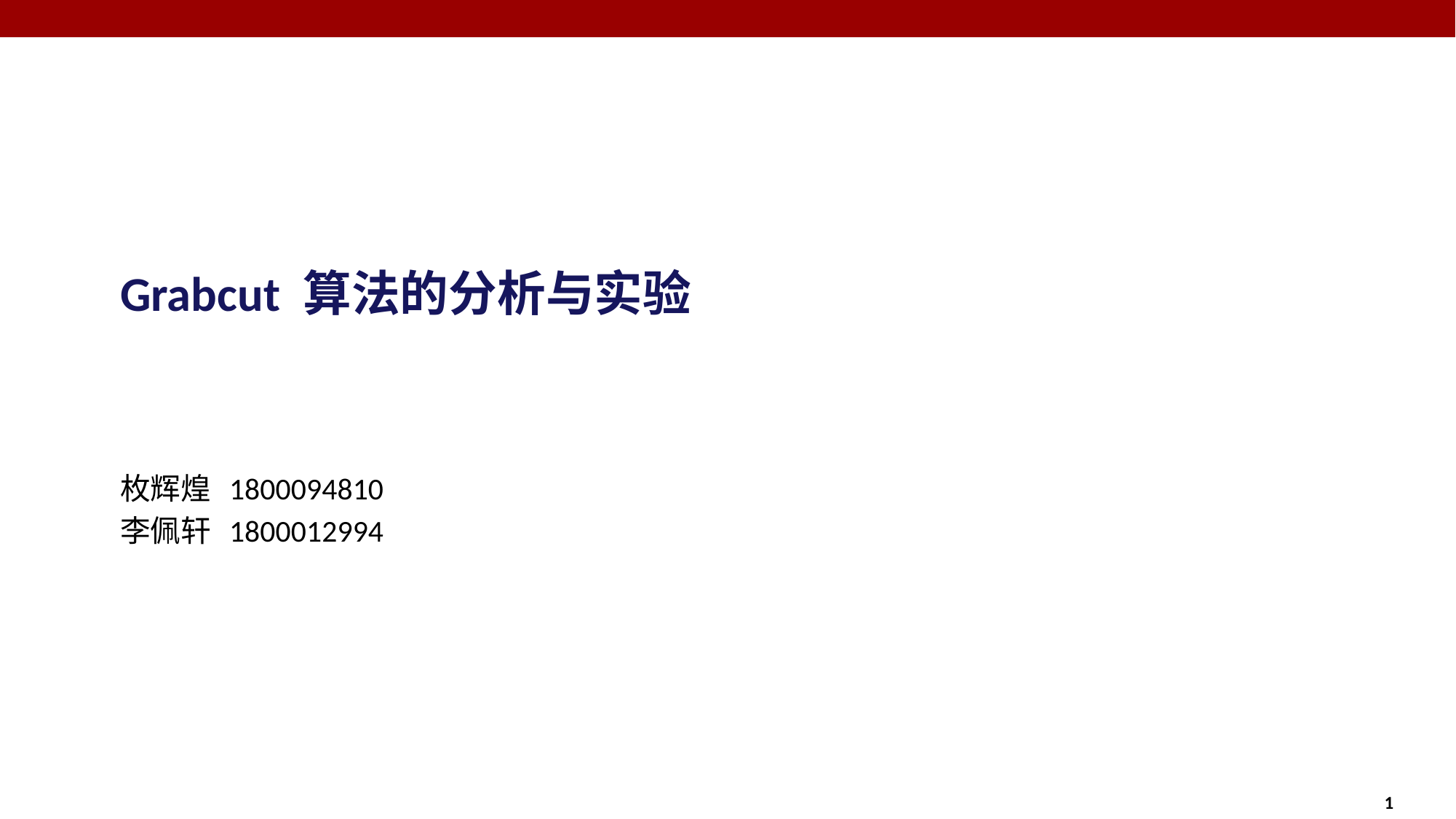

# Grabcut 算法的分析与实验
枚辉煌	1800094810
李佩轩	1800012994